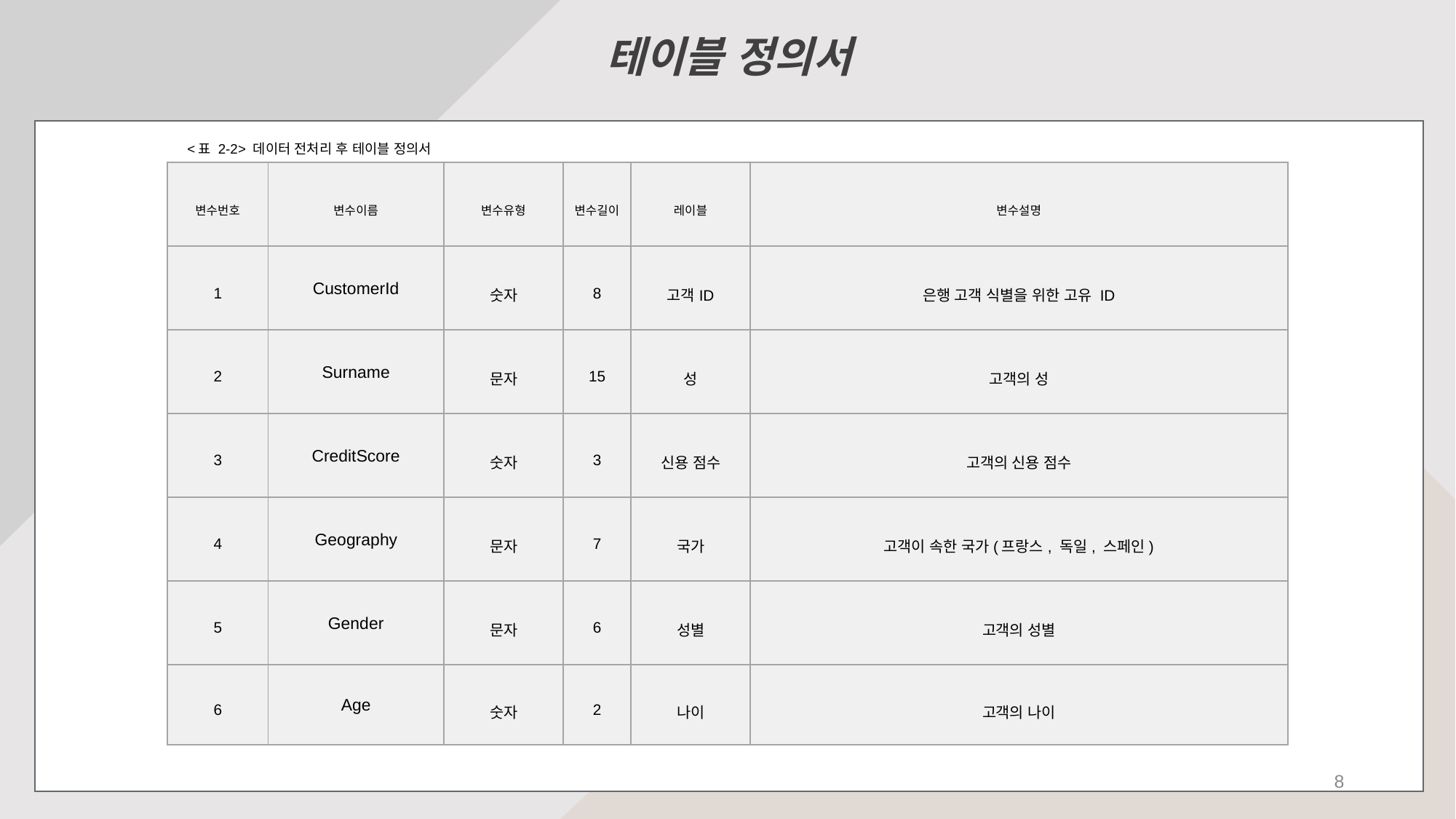

테이블 정의서

<표 2-2> 데이터 전처리 후 테이블 정의서
| 변수번호 | 변수이름 | 변수유형 | 변수길이 | 레이블 | 변수설명 |
| --- | --- | --- | --- | --- | --- |
| 1 | CustomerId | 숫자 | 8 | 고객ID | 은행 고객 식별을 위한 고유 ID |
| 2 | Surname | 문자 | 15 | 성 | 고객의 성 |
| 3 | CreditScore | 숫자 | 3 | 신용 점수 | 고객의 신용 점수 |
| 4 | Geography | 문자 | 7 | 국가 | 고객이 속한 국가(프랑스, 독일, 스페인) |
| 5 | Gender | 문자 | 6 | 성별 | 고객의 성별 |
| 6 | Age | 숫자 | 2 | 나이 | 고객의 나이 |

8